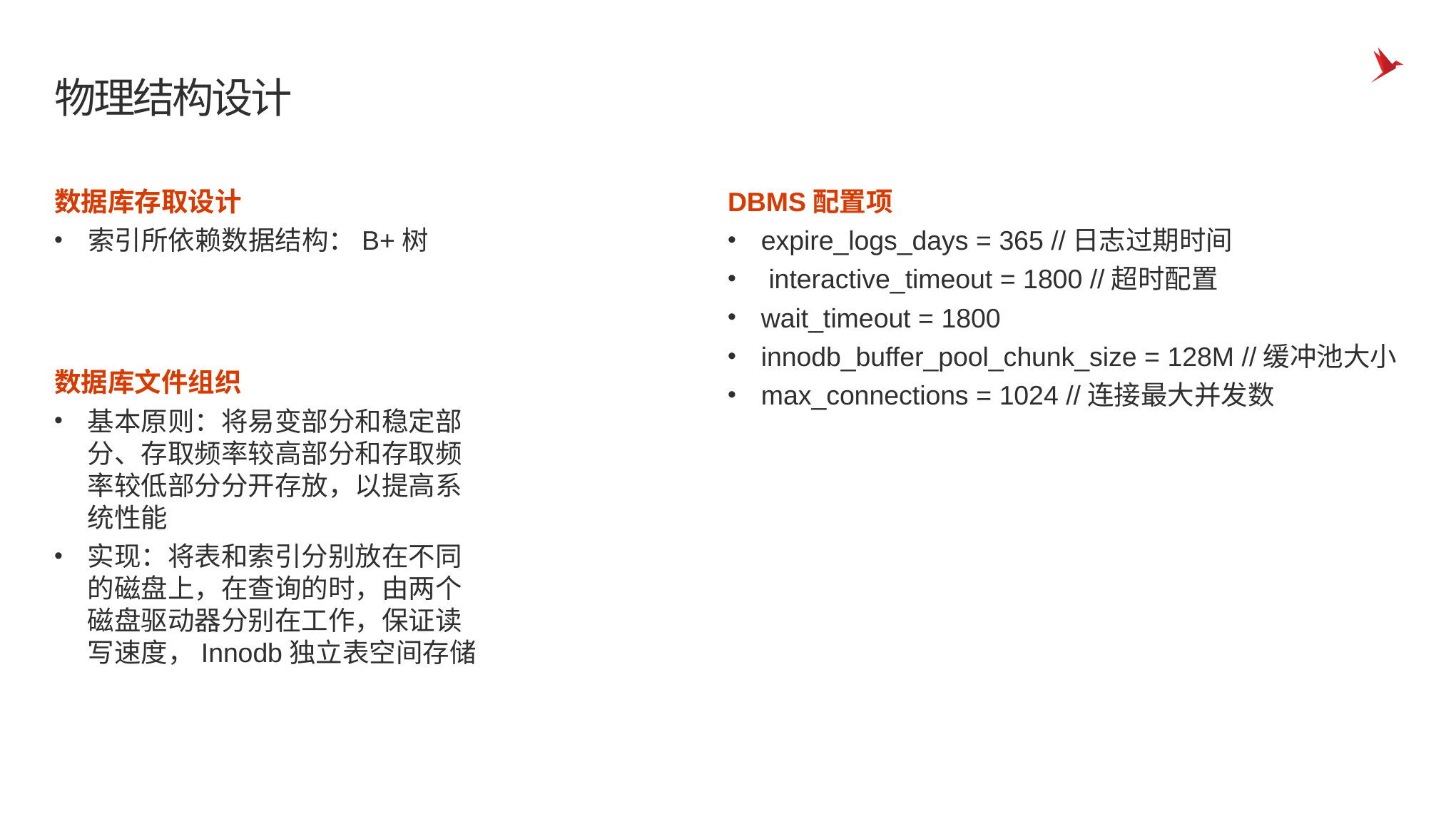

# 物理结构设计
数据库存取设计
索引所依赖数据结构：B+树
DBMS配置项
expire_logs_days = 365 //日志过期时间
 interactive_timeout = 1800 //超时配置
wait_timeout = 1800
innodb_buffer_pool_chunk_size = 128M //缓冲池大小
max_connections = 1024 //连接最大并发数
数据库文件组织
基本原则：将易变部分和稳定部分、存取频率较高部分和存取频率较低部分分开存放，以提高系统性能
实现：将表和索引分别放在不同的磁盘上，在查询的时，由两个磁盘驱动器分别在工作，保证读写速度，Innodb独立表空间存储